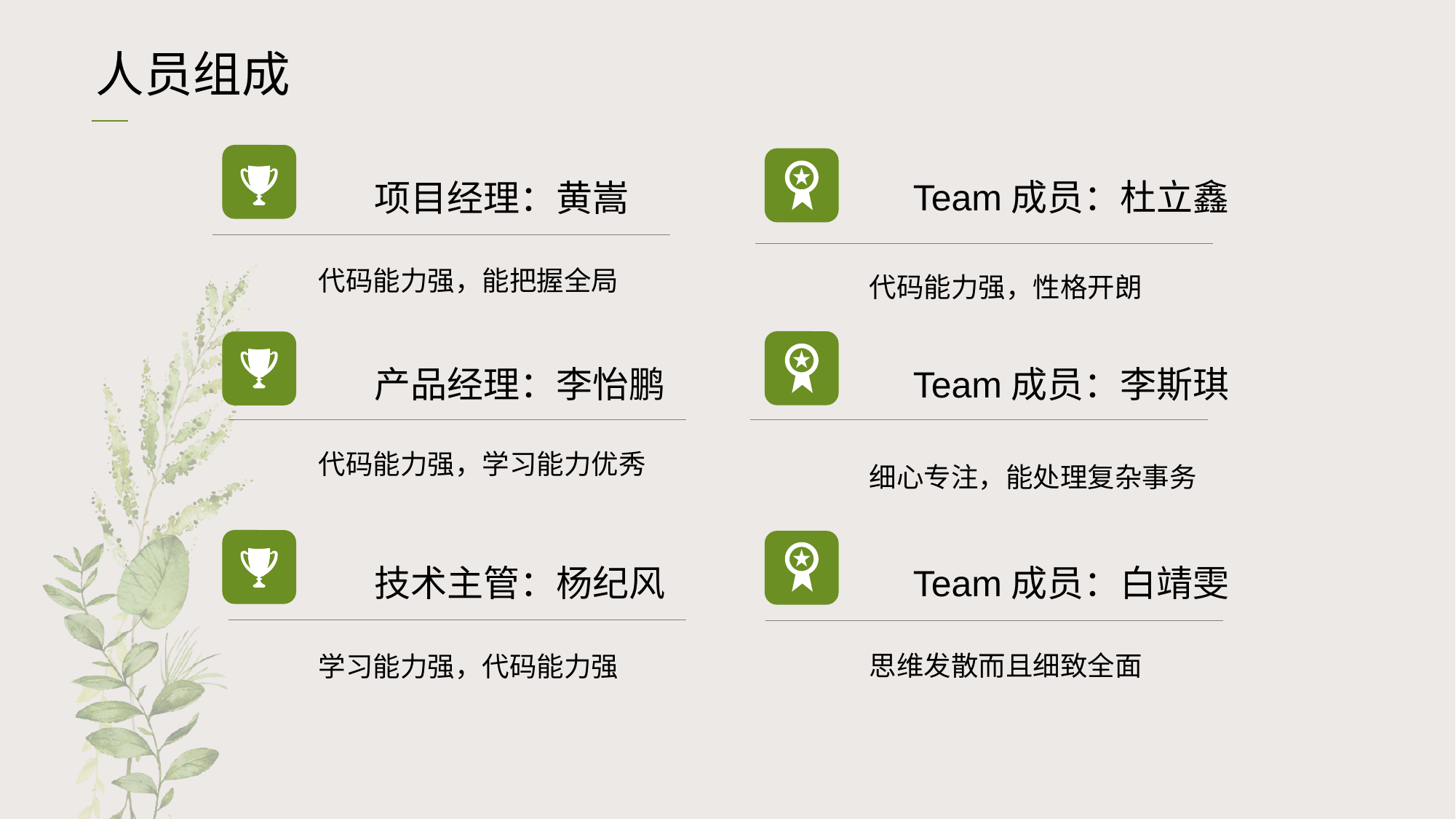

人员组成

Team成员：杜立鑫
项目经理：黄嵩
代码能力强，能把握全局
代码能力强，性格开朗

产品经理：李怡鹏
Team成员：李斯琪
代码能力强，学习能力优秀
细心专注，能处理复杂事务

技术主管：杨纪风
Team成员：白靖雯
思维发散而且细致全面
学习能力强，代码能力强